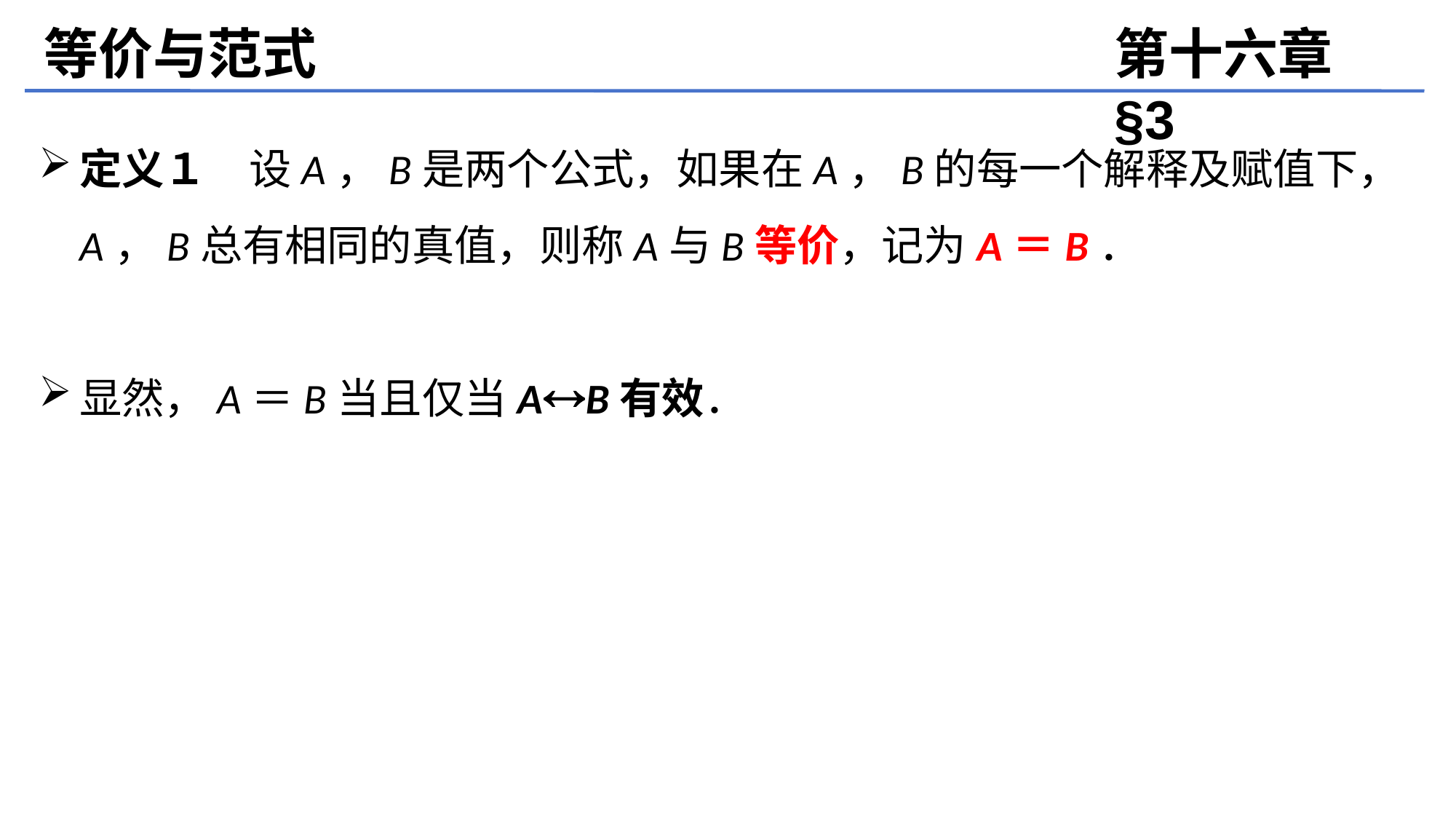

等价与范式
第十六章 §3
定义１　设A，B是两个公式，如果在A，B的每一个解释及赋值下，A，B总有相同的真值，则称A与B等价，记为A＝B．

显然，A＝B当且仅当A↔B有效．